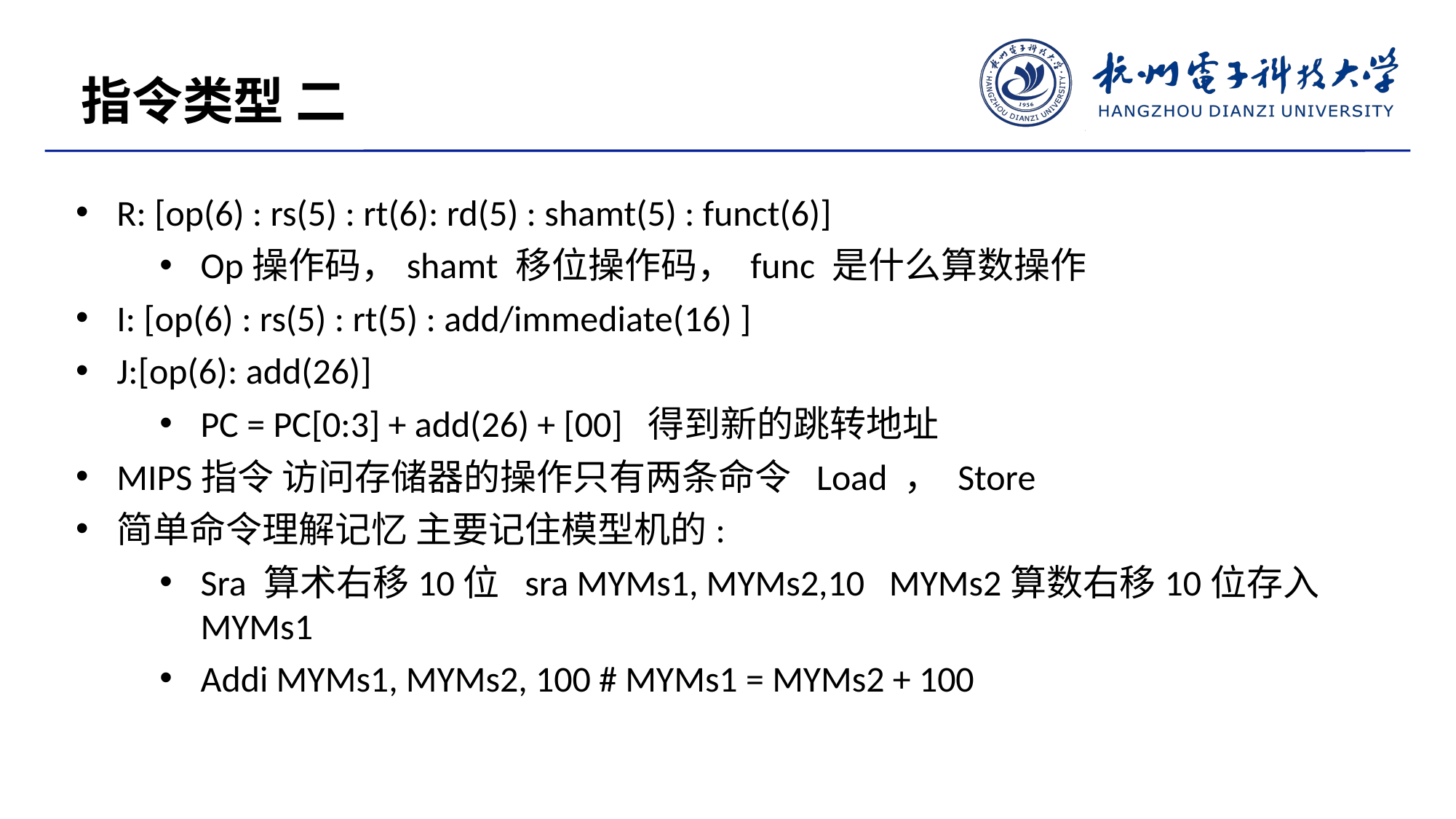

指令类型 二
R: [op(6) : rs(5) : rt(6): rd(5) : shamt(5) : funct(6)]
Op操作码，shamt 移位操作码， func 是什么算数操作
I: [op(6) : rs(5) : rt(5) : add/immediate(16) ]
J:[op(6): add(26)]
PC = PC[0:3] + add(26) + [00]  得到新的跳转地址
MIPS指令 访问存储器的操作只有两条命令  Load ， Store
简单命令理解记忆 主要记住模型机的:
Sra 算术右移10位  sra MYMs1, MYMs2,10   MYMs2算数右移10位存入MYMs1
Addi MYMs1, MYMs2, 100 # MYMs1 = MYMs2 + 100